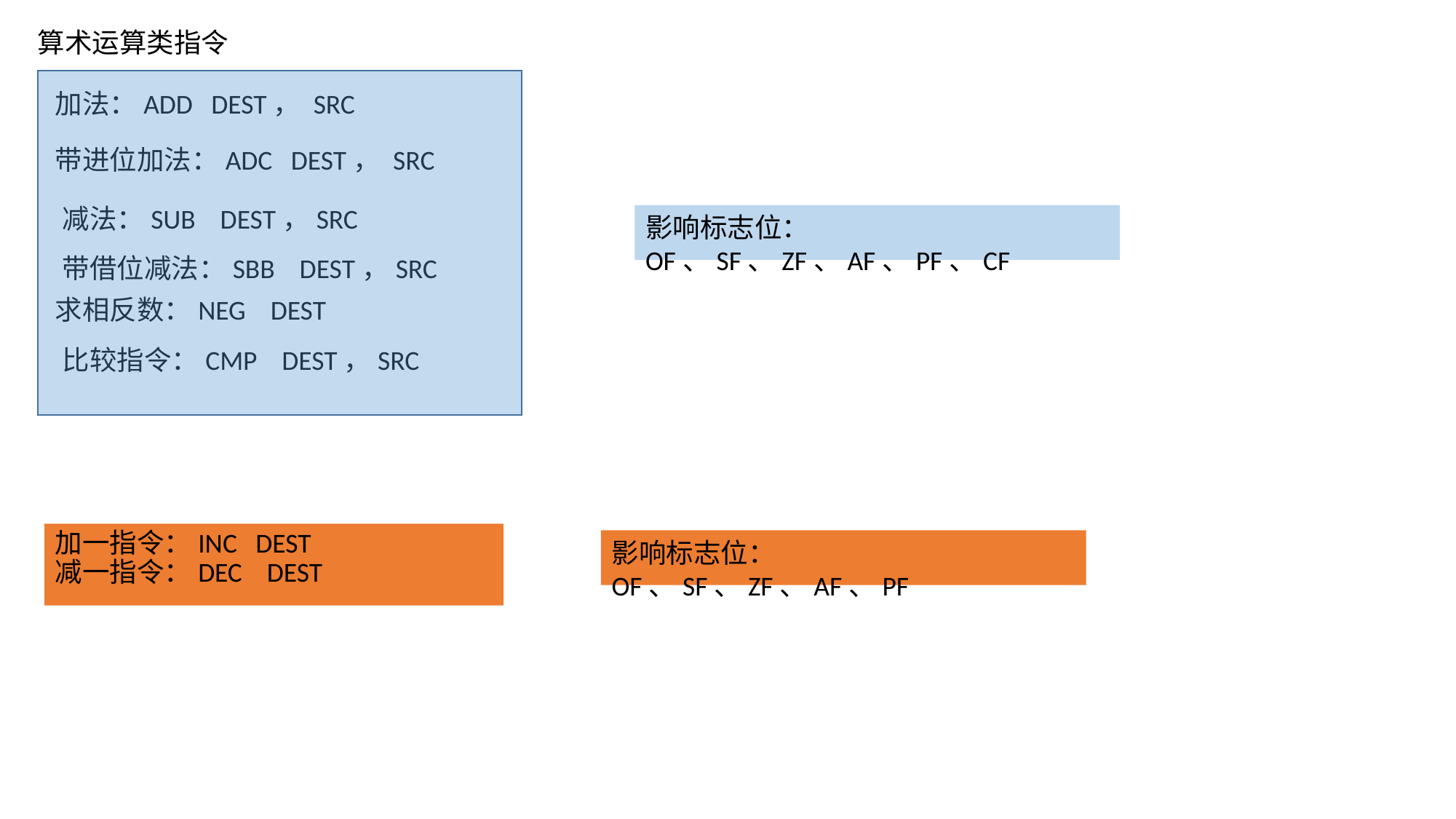

算术运算类指令

加法：ADD   DEST， SRC
带进位加法：ADC   DEST， SRC

减法：SUB    DEST，SRC
影响标志位：OF、SF、ZF、AF、PF、CF

带借位减法：SBB    DEST，SRC
求相反数：NEG    DEST
比较指令：CMP    DEST，SRC
加一指令：INC   DEST
减一指令：DEC    DEST

影响标志位：OF、SF、ZF、AF、PF